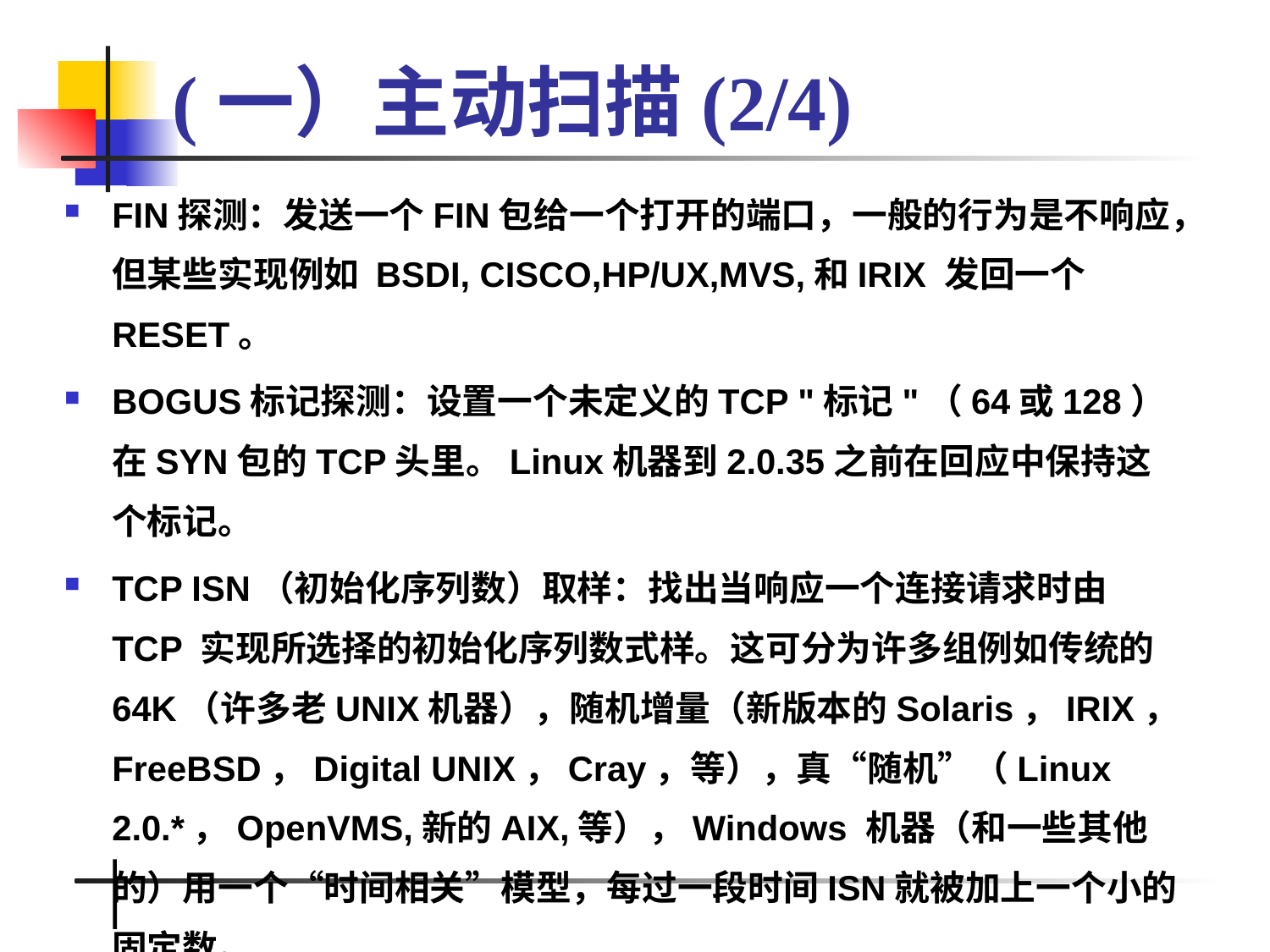

# (一）主动扫描(2/4)
FIN探测：发送一个FIN包给一个打开的端口，一般的行为是不响应，但某些实现例如 BSDI, CISCO,HP/UX,MVS,和IRIX 发回一个RESET。
BOGUS标记探测：设置一个未定义的TCP "标记"（64或128）在SYN包的TCP头里。Linux机器到2.0.35之前在回应中保持这个标记。
TCP ISN（初始化序列数）取样：找出当响应一个连接请求时由TCP 实现所选择的初始化序列数式样。这可分为许多组例如传统的64K（许多老UNIX机器），随机增量（新版本的Solaris，IRIX，FreeBSD，Digital UNIX，Cray，等），真“随机”（Linux 2.0.*，OpenVMS,新的AIX,等），Windows 机器（和一些其他的）用一个“时间相关”模型，每过一段时间ISN就被加上一个小的固定数。